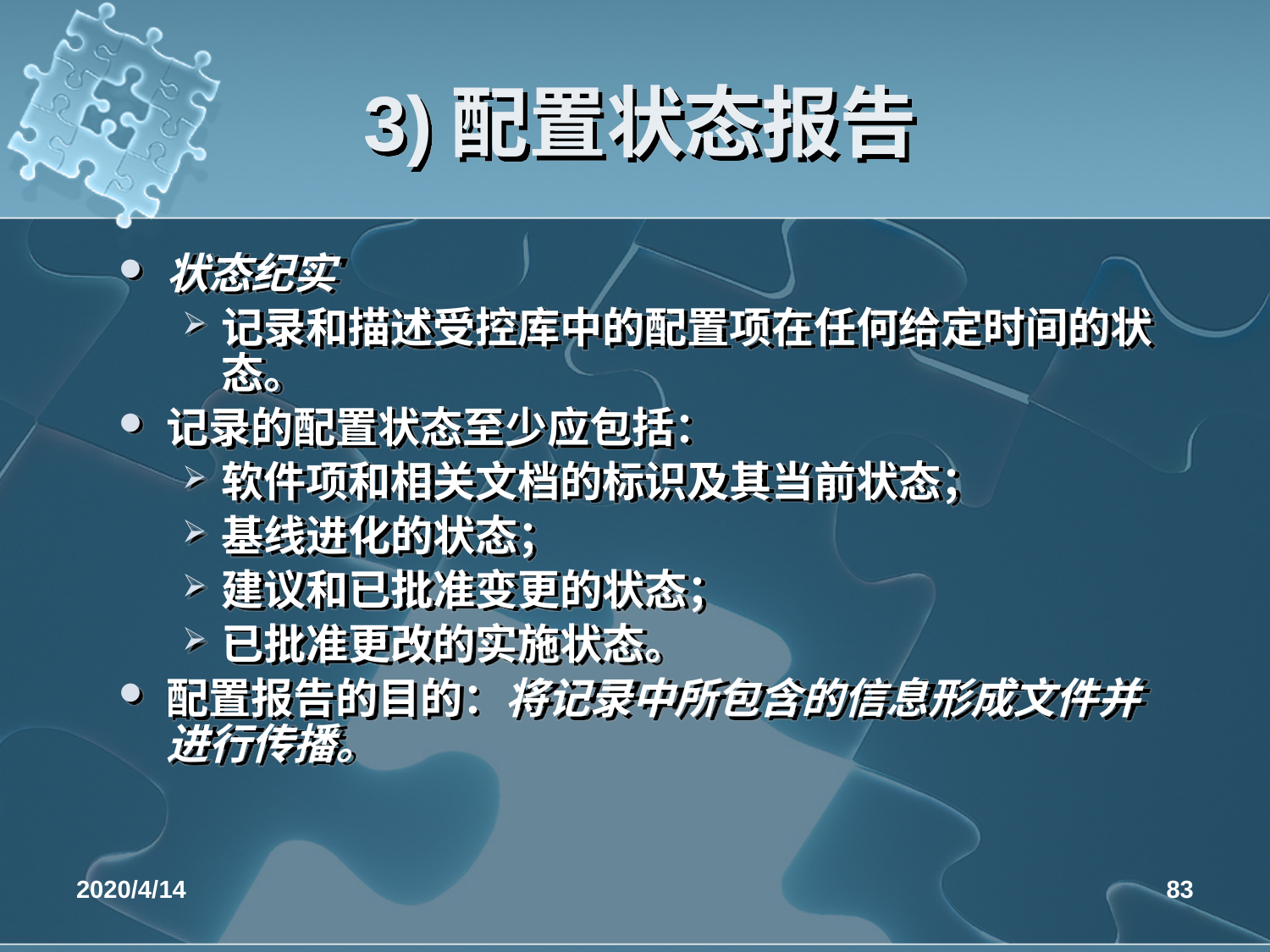

# 3)配置状态报告
状态纪实
记录和描述受控库中的配置项在任何给定时间的状态。
记录的配置状态至少应包括：
软件项和相关文档的标识及其当前状态；
基线进化的状态；
建议和已批准变更的状态；
已批准更改的实施状态。
配置报告的目的：将记录中所包含的信息形成文件并进行传播。
2020/4/14
83